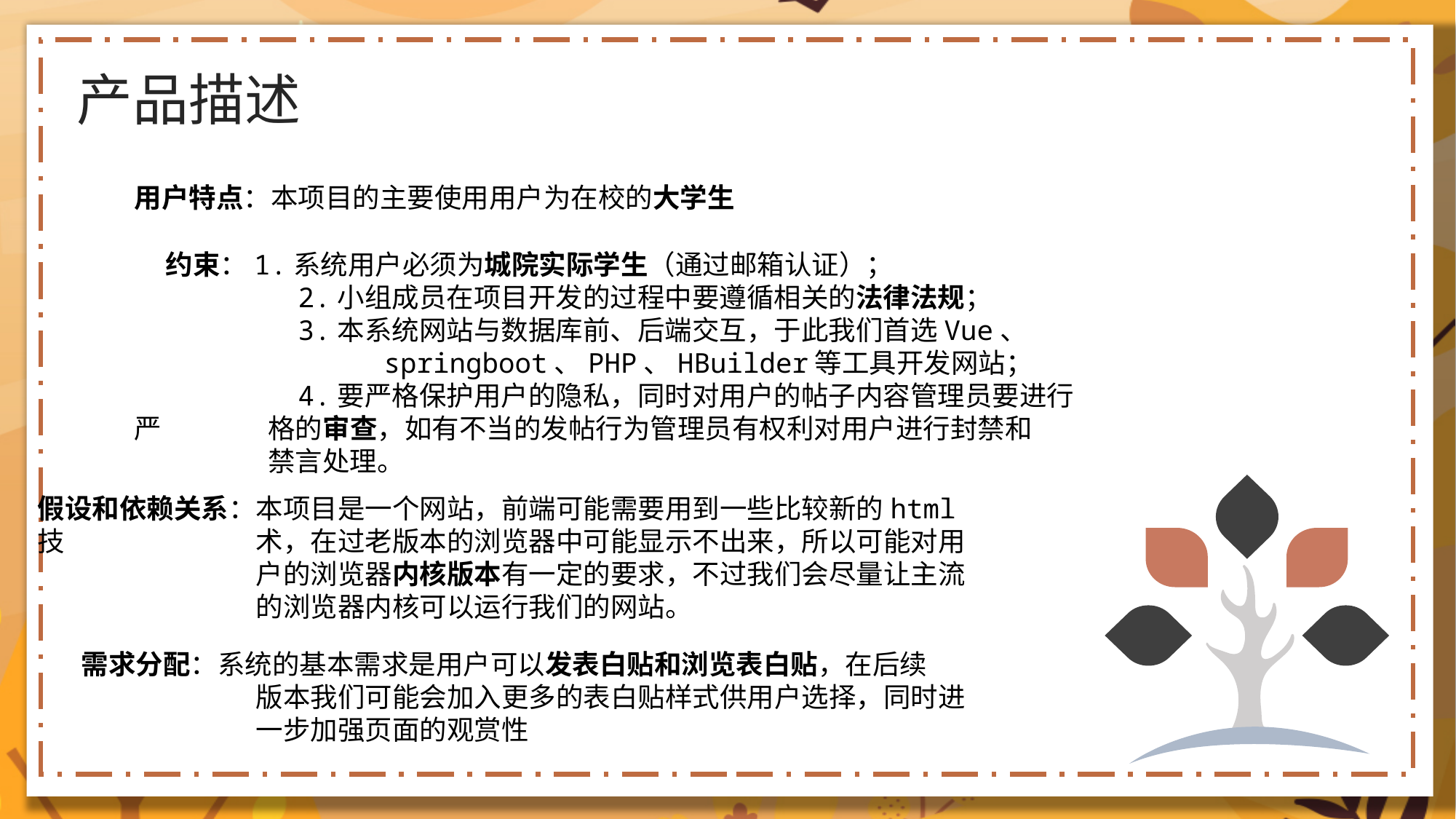

产品描述
用户特点：本项目的主要使用用户为在校的大学生
    约束：1.系统用户必须为城院实际学生（通过邮箱认证）；
          2.小组成员在项目开发的过程中要遵循相关的法律法规；
          3.本系统网站与数据库前、后端交互，于此我们首选Vue、 	 	    springboot、PHP、HBuilder等工具开发网站；
          4.要严格保护用户的隐私，同时对用户的帖子内容管理员要进行严	    格的审查，如有不当的发帖行为管理员有权利对用户进行封禁和	    禁言处理。

假设和依赖关系：本项目是一个网站，前端可能需要用到一些比较新的html技		术，在过老版本的浏览器中可能显示不出来，所以可能对用		户的浏览器内核版本有一定的要求，不过我们会尽量让主流		的浏览器内核可以运行我们的网站。
      需求分配：系统的基本需求是用户可以发表白贴和浏览表白贴，在后续		版本我们可能会加入更多的表白贴样式供用户选择，同时进		一步加强页面的观赏性